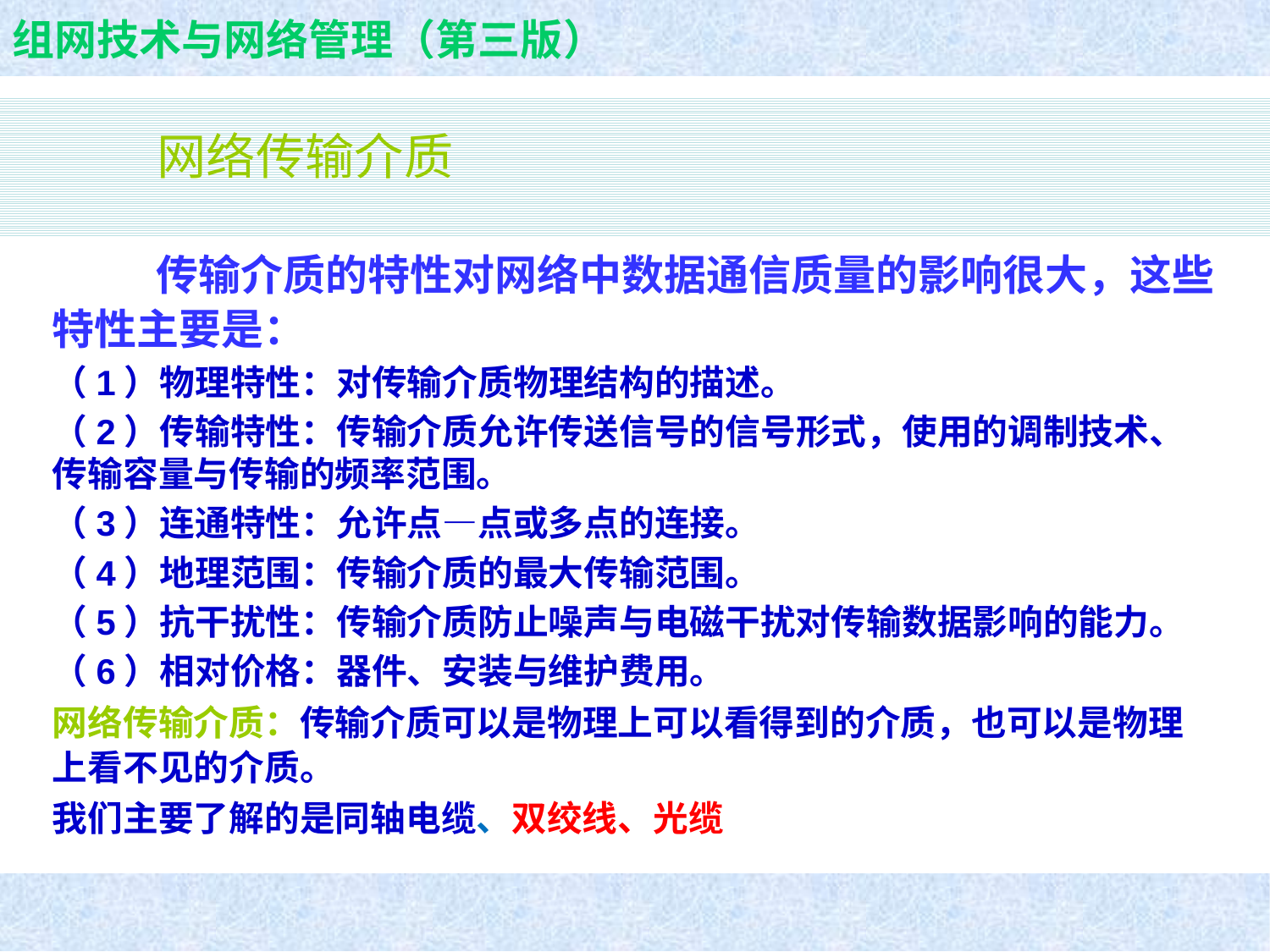

网络传输介质
       传输介质的特性对网络中数据通信质量的影响很大，这些特性主要是：
（1）物理特性：对传输介质物理结构的描述。
（2）传输特性：传输介质允许传送信号的信号形式，使用的调制技术、传输容量与传输的频率范围。
（3）连通特性：允许点—点或多点的连接。
（4）地理范围：传输介质的最大传输范围。
（5）抗干扰性：传输介质防止噪声与电磁干扰对传输数据影响的能力。
（6）相对价格：器件、安装与维护费用。
网络传输介质：传输介质可以是物理上可以看得到的介质，也可以是物理上看不见的介质。
我们主要了解的是同轴电缆、双绞线、光缆